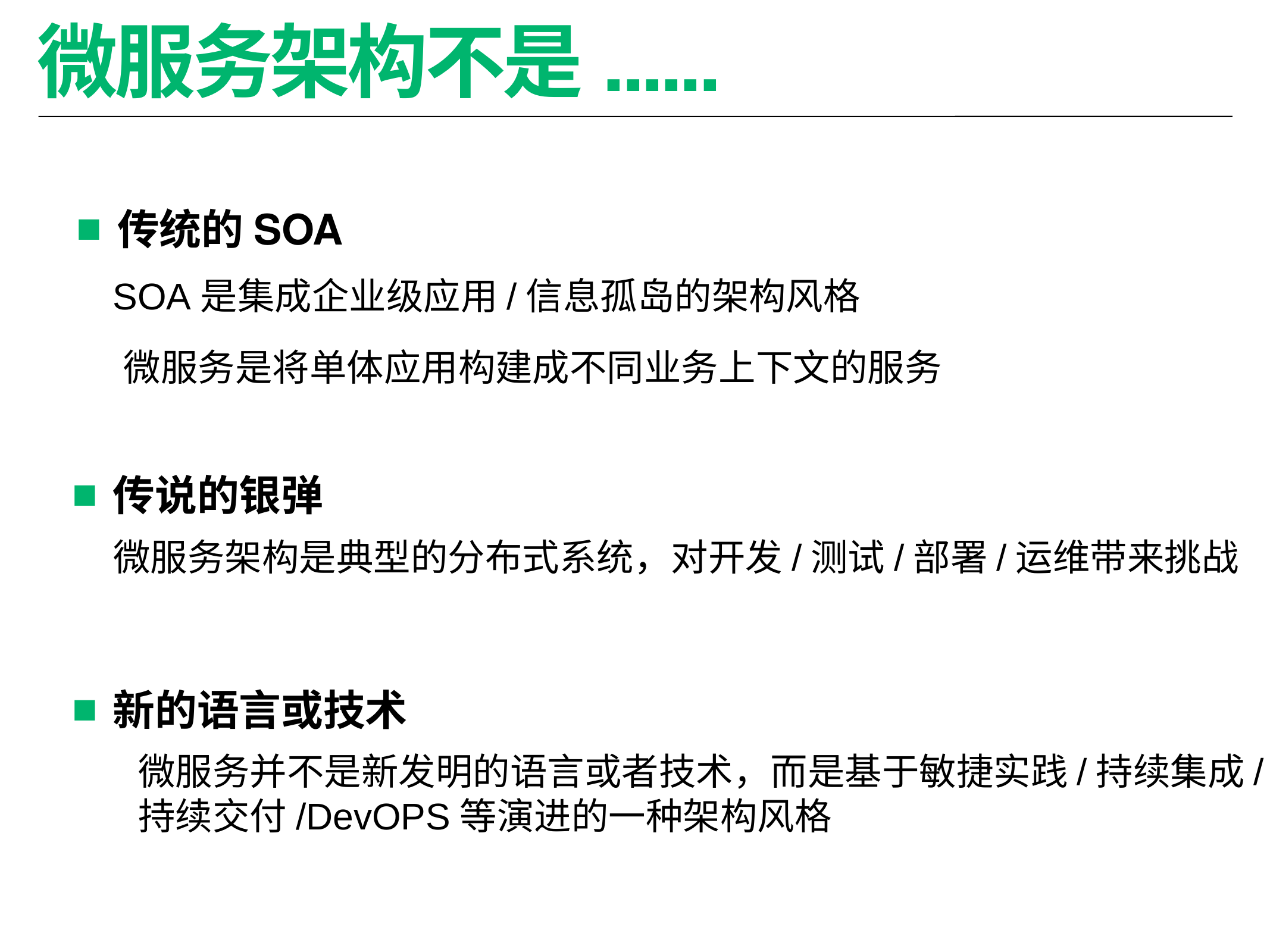

# 微服务架构不是......
传统的SOA
SOA是集成企业级应用/信息孤岛的架构风格
微服务是将单体应用构建成不同业务上下文的服务
传说的银弹
微服务架构是典型的分布式系统，对开发/测试/部署/运维带来挑战
新的语言或技术
微服务并不是新发明的语言或者技术，而是基于敏捷实践/持续集成/
持续交付/DevOPS等演进的一种架构风格
33